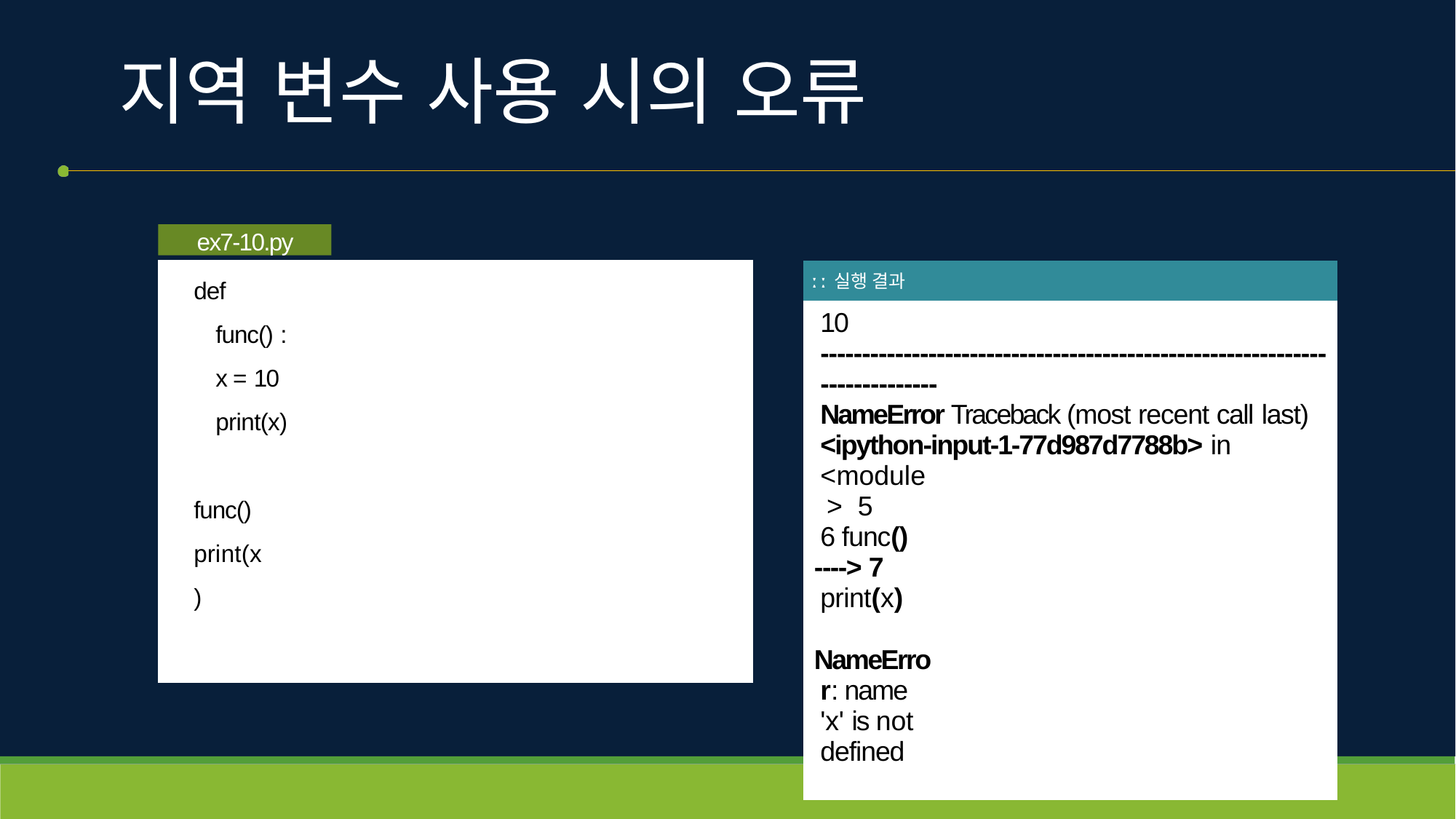

# 지역 변수 사용 시의 오류

ex7-10.py
def func() :  x = 10
print(x)

func()  print(x)

| ː ː 실행 결과 |
| --- |
| 10 ------------------------------------------------------------- -------------- NameError Traceback (most recent call last) <ipython-input-1-77d987d7788b> in <module> 5 6 func() ----> 7 print(x) NameError: name 'x' is not defined |